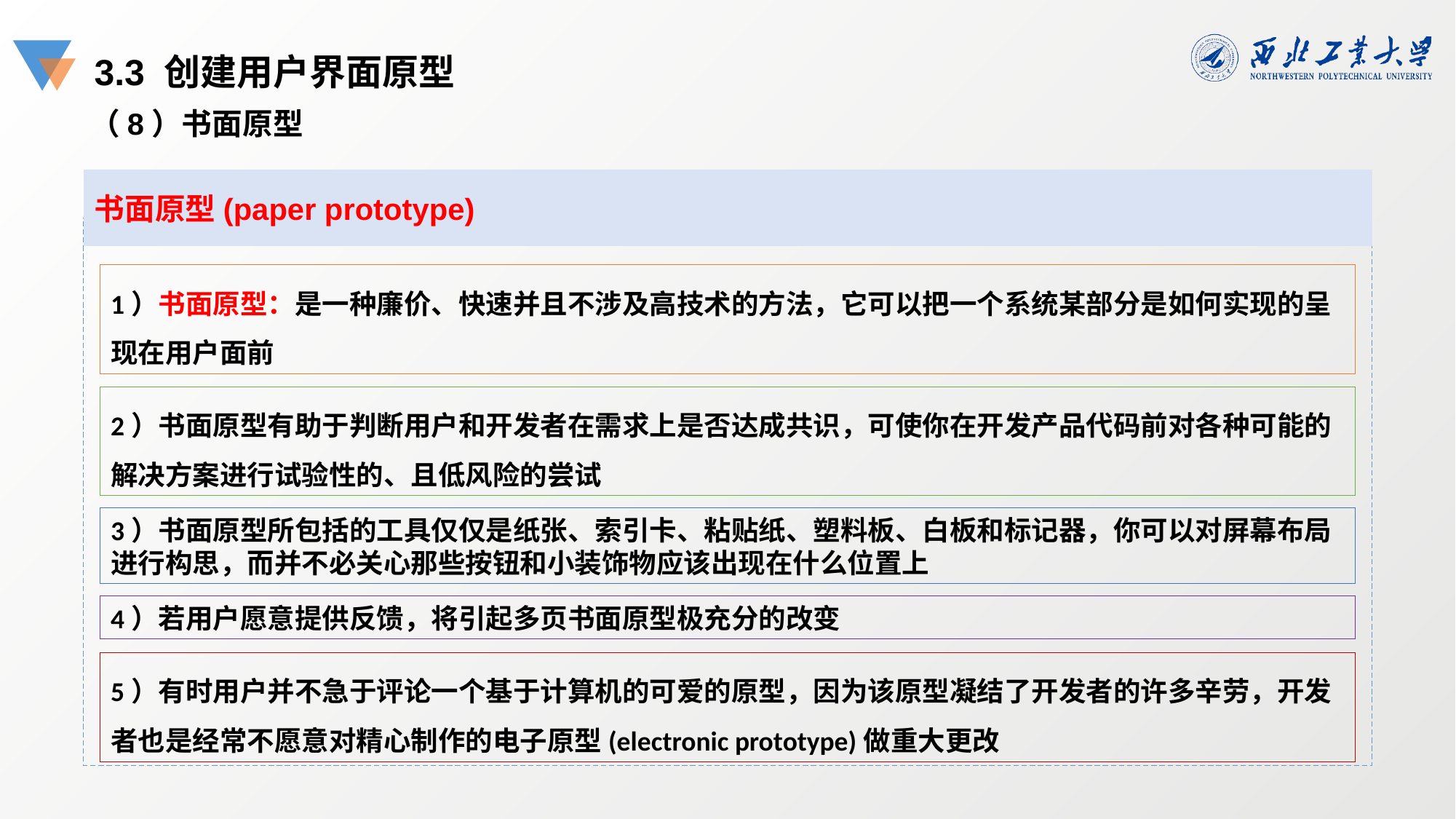

3.3 创建用户界面原型
（8）书面原型
书面原型(paper prototype)

1）书面原型：是一种廉价、快速并且不涉及高技术的方法，它可以把一个系统某部分是如何实现的呈现在用户面前
2）书面原型有助于判断用户和开发者在需求上是否达成共识，可使你在开发产品代码前对各种可能的解决方案进行试验性的、且低风险的尝试
3）书面原型所包括的工具仅仅是纸张、索引卡、粘贴纸、塑料板、白板和标记器，你可以对屏幕布局进行构思，而并不必关心那些按钮和小装饰物应该出现在什么位置上
4）若用户愿意提供反馈，将引起多页书面原型极充分的改变
5）有时用户并不急于评论一个基于计算机的可爱的原型，因为该原型凝结了开发者的许多辛劳，开发者也是经常不愿意对精心制作的电子原型(electronic prototype)做重大更改
31